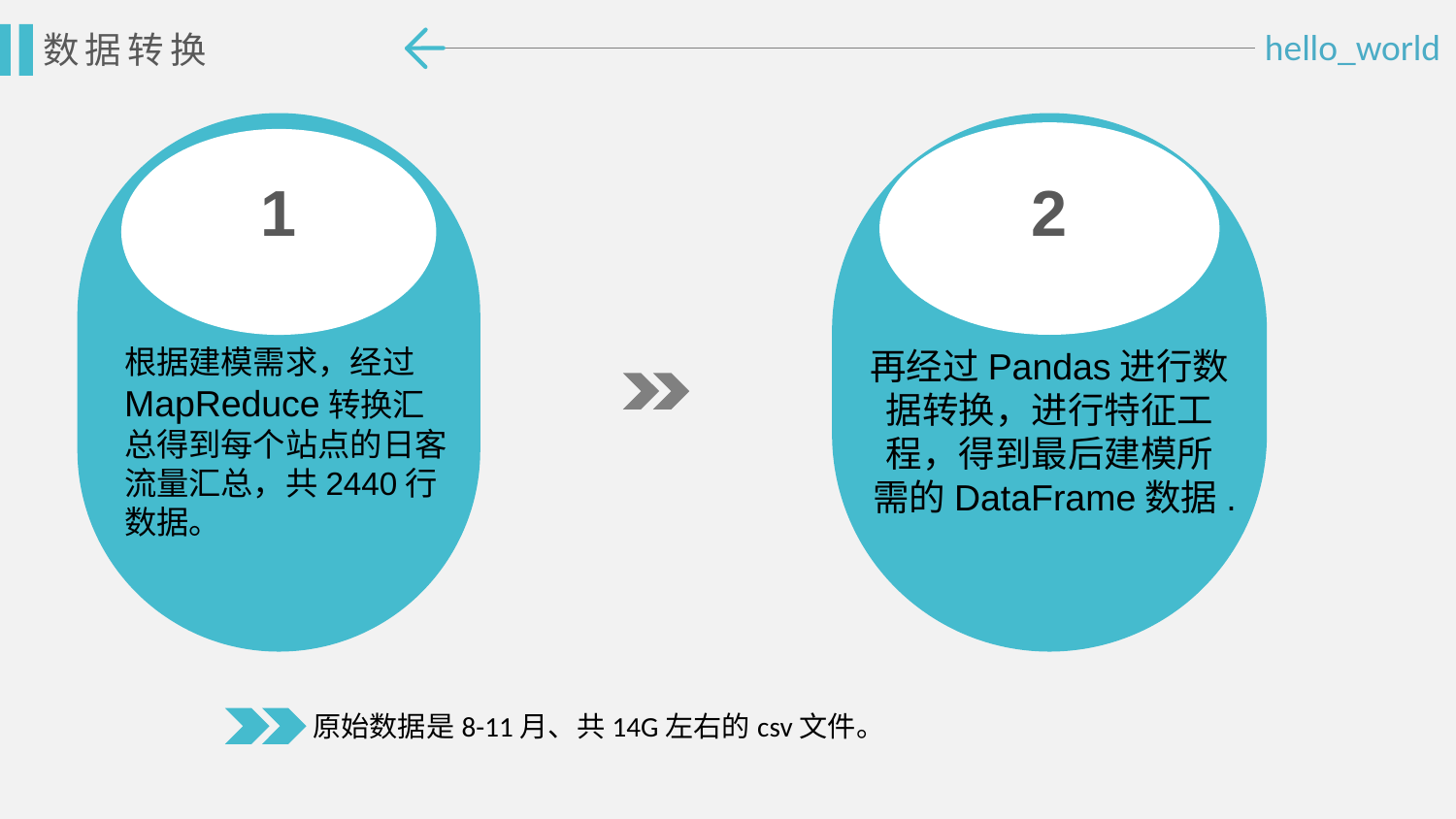

数据转换

1

根据建模需求，经过MapReduce转换汇总得到每个站点的日客流量汇总，共2440行数据。

2

再经过Pandas进行数据转换，进行特征工程，得到最后建模所需的DataFrame数据.

原始数据是8-11月、共14G左右的csv文件。